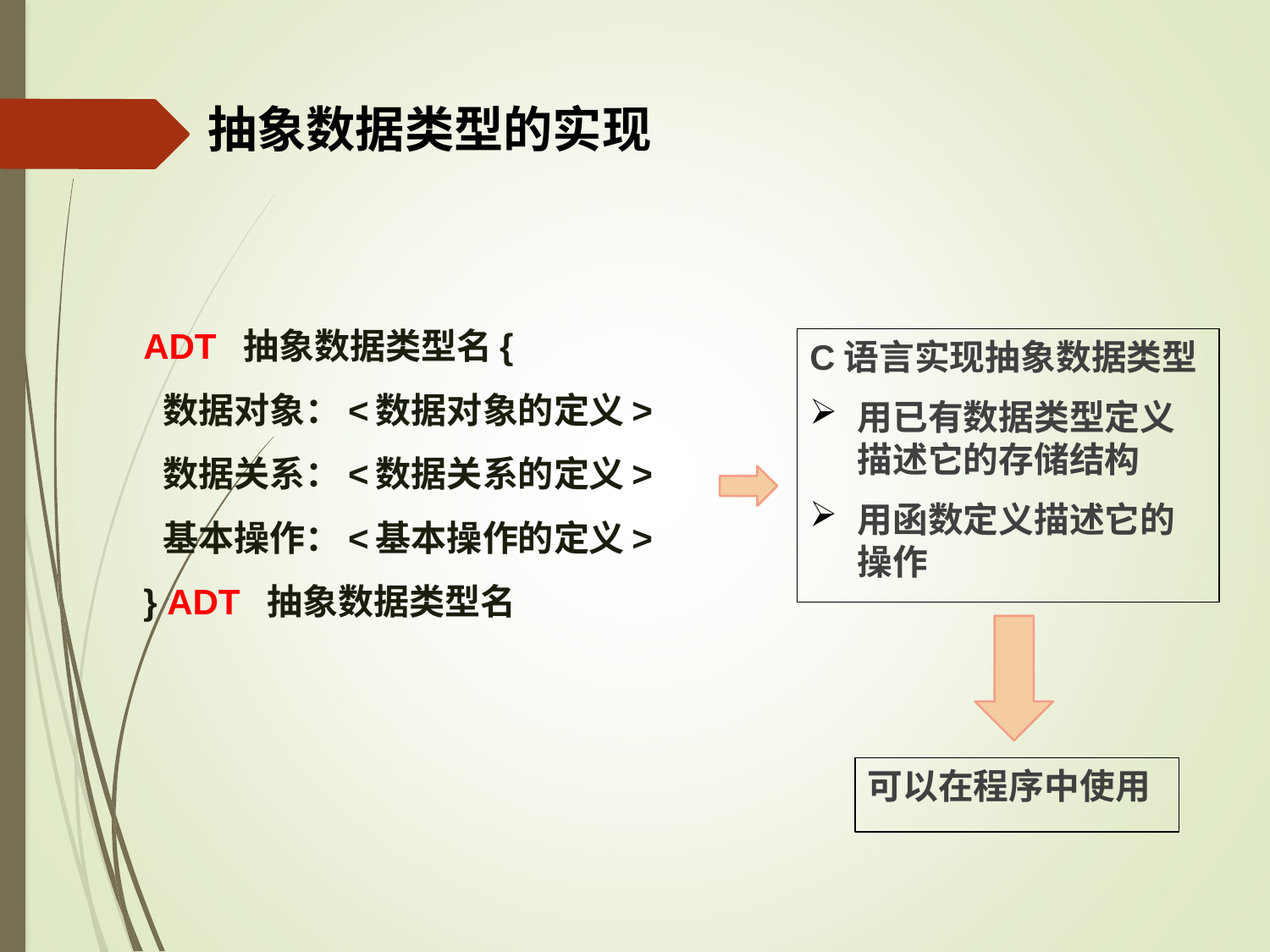

# 抽象数据类型的实现
44
      ADT  抽象数据类型名{
         数据对象：<数据对象的定义>
         数据关系：<数据关系的定义>
         基本操作：<基本操作的定义>
      } ADT  抽象数据类型名
C语言实现抽象数据类型
用已有数据类型定义描述它的存储结构
用函数定义描述它的操作

可以在程序中使用